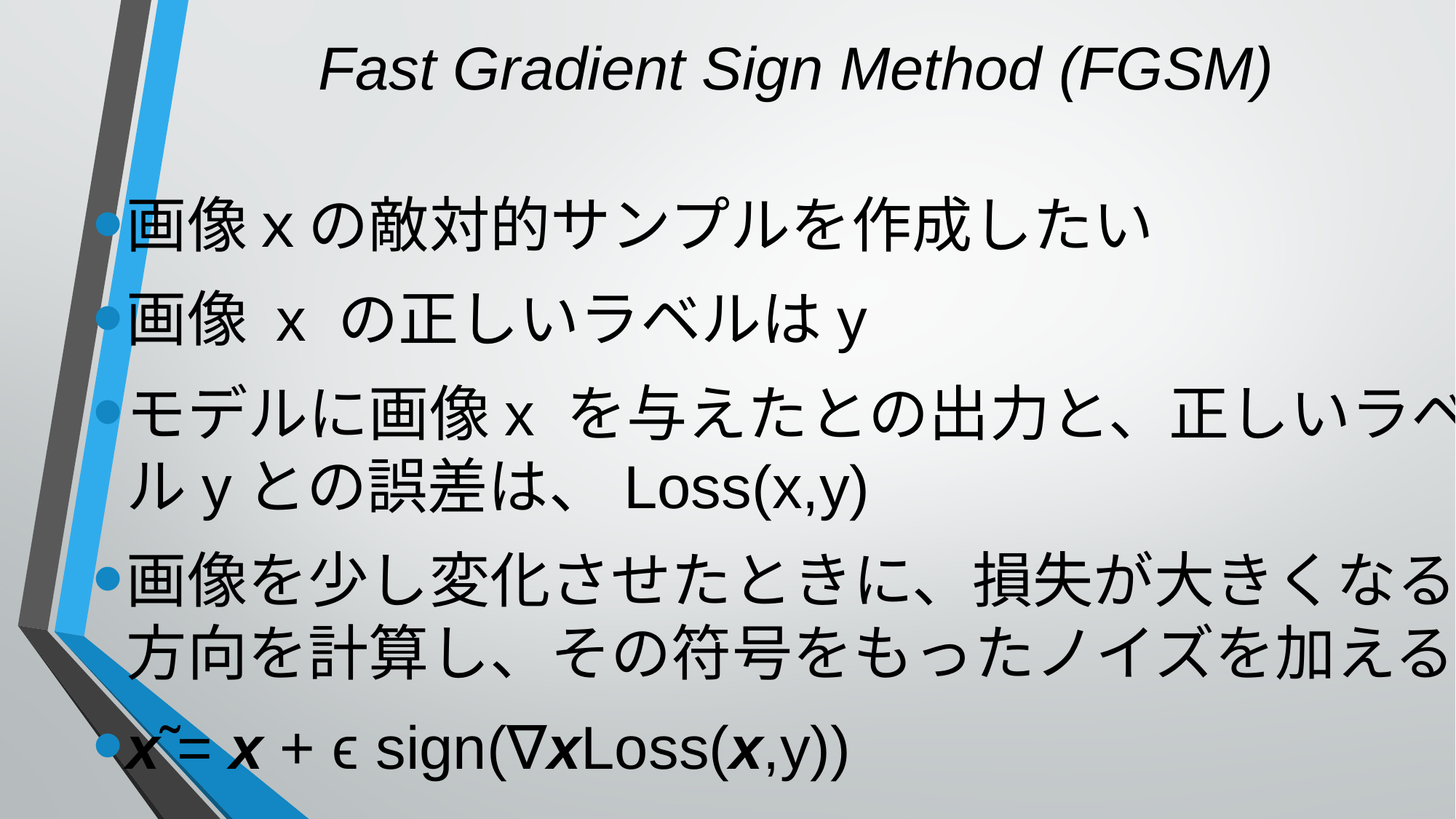

Fast Gradient Sign Method (FGSM)

画像ｘの敵対的サンプルを作成したい
画像 x の正しいラベルはy
モデルに画像x を与えたとの出力と、正しいラベルyとの誤差は、Loss(x,y)
画像を少し変化させたときに、損失が大きくなる方向を計算し、その符号をもったノイズを加える
x̃ = x + ϵ sign(∇xLoss(x,y))